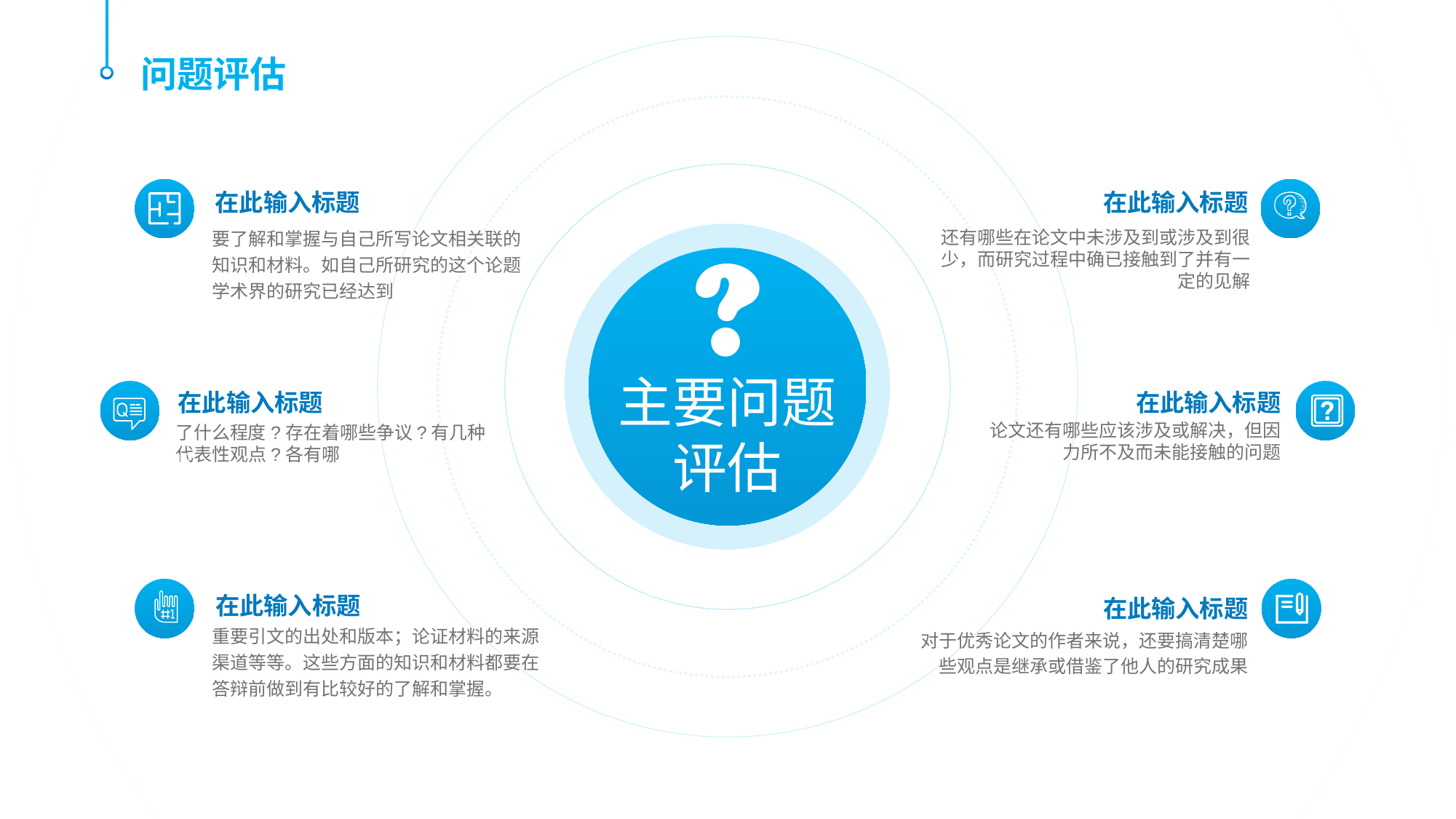

问题评估

在此输入标题
在此输入标题

要了解和掌握与自己所写论文相关联的知识和材料。如自己所研究的这个论题学术界的研究已经达到
还有哪些在论文中未涉及到或涉及到很少，而研究过程中确已接触到了并有一定的见解

主要问题
评估
在此输入标题
在此输入标题

论文还有哪些应该涉及或解决，但因力所不及而未能接触的问题
了什么程度?存在着哪些争议?有几种代表性观点?各有哪

在此输入标题
在此输入标题

重要引文的出处和版本；论证材料的来源渠道等等。这些方面的知识和材料都要在答辩前做到有比较好的了解和掌握。
对于优秀论文的作者来说，还要搞清楚哪些观点是继承或借鉴了他人的研究成果